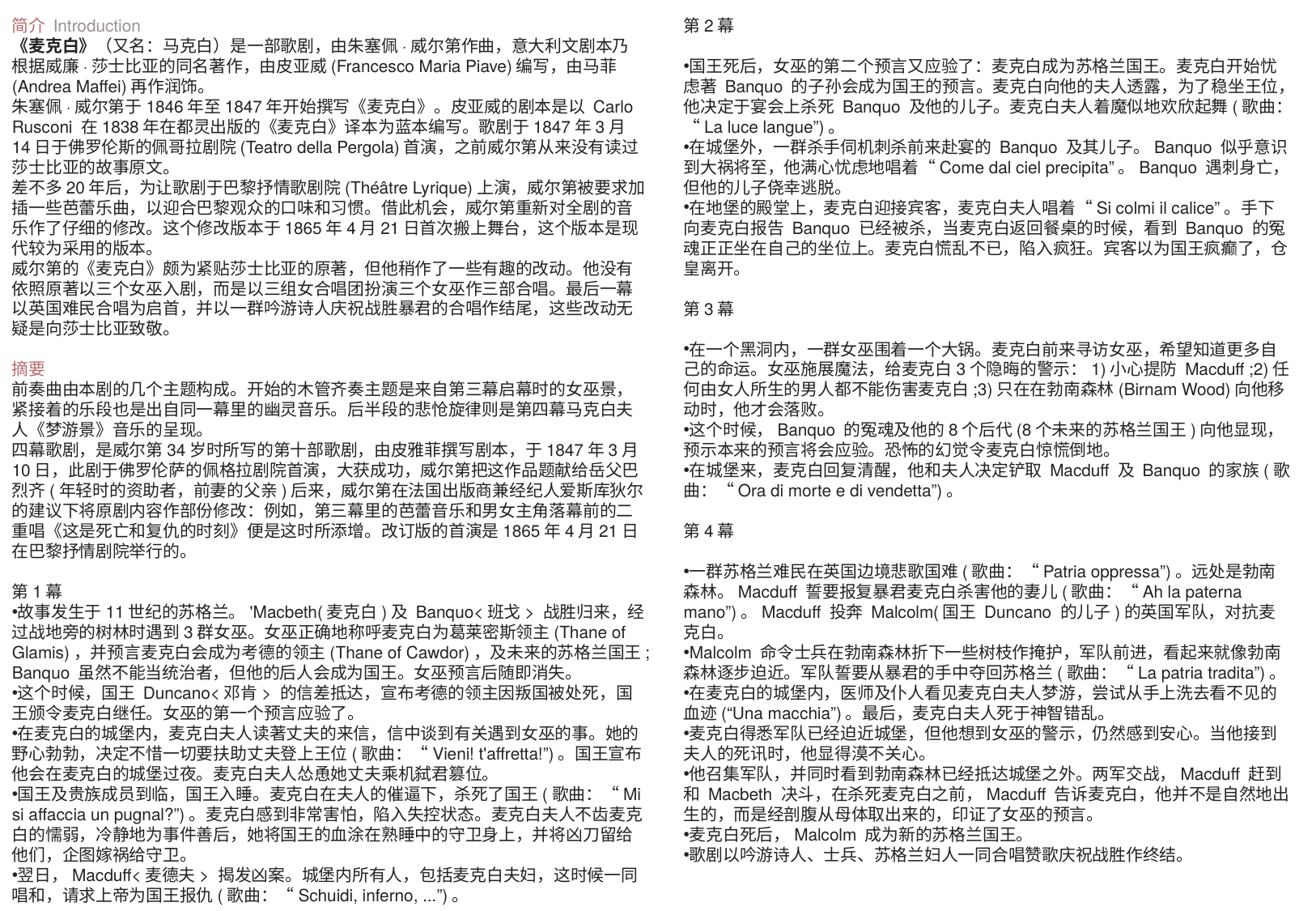

简介 Introduction
《麦克白》（又名：马克白）是一部歌剧，由朱塞佩·威尔第作曲，意大利文剧本乃根据威廉·莎士比亚的同名著作，由皮亚威(Francesco Maria Piave)编写，由马菲(Andrea Maffei)再作润饰。
朱塞佩·威尔第于1846年至1847年开始撰写《麦克白》。皮亚威的剧本是以 Carlo Rusconi 在1838年在都灵出版的《麦克白》译本为蓝本编写。歌剧于1847年3月14日于佛罗伦斯的佩哥拉剧院(Teatro della Pergola)首演，之前威尔第从来没有读过莎士比亚的故事原文。
差不多20年后，为让歌剧于巴黎抒情歌剧院(Théâtre Lyrique)上演，威尔第被要求加插一些芭蕾乐曲，以迎合巴黎观众的口味和习惯。借此机会，威尔第重新对全剧的音乐作了仔细的修改。这个修改版本于1865年4月21日首次搬上舞台，这个版本是现代较为采用的版本。
威尔第的《麦克白》颇为紧贴莎士比亚的原著，但他稍作了一些有趣的改动。他没有依照原著以三个女巫入剧，而是以三组女合唱团扮演三个女巫作三部合唱。最后一幕以英国难民合唱为启首，并以一群吟游诗人庆祝战胜暴君的合唱作结尾，这些改动无疑是向莎士比亚致敬。

摘要
前奏曲由本剧的几个主题构成。开始的木管齐奏主题是来自第三幕启幕时的女巫景，紧接着的乐段也是出自同一幕里的幽灵音乐。后半段的悲怆旋律则是第四幕马克白夫人《梦游景》音乐的呈现。
四幕歌剧，是威尔第34岁时所写的第十部歌剧，由皮雅菲撰写剧本，于1847年3月10日，此剧于佛罗伦萨的佩格拉剧院首演，大获成功，威尔第把这作品题献给岳父巴烈齐(年轻时的资助者，前妻的父亲)后来，威尔第在法国出版商兼经纪人爱斯库狄尔的建议下将原剧内容作部份修改：例如，第三幕里的芭蕾音乐和男女主角落幕前的二重唱《这是死亡和复仇的时刻》便是这时所添增。改订版的首演是1865年4月21日在巴黎抒情剧院举行的。

第1幕
故事发生于11世纪的苏格兰。'Macbeth(麦克白)及 Banquo<班戈> 战胜归来，经过战地旁的树林时遇到3群女巫。女巫正确地称呼麦克白为葛莱密斯领主(Thane of Glamis)，并预言麦克白会成为考德的领主(Thane of Cawdor)，及未来的苏格兰国王;Banquo 虽然不能当统治者，但他的后人会成为国王。女巫预言后随即消失。
这个时候，国王 Duncano<邓肯> 的信差抵达，宣布考德的领主因叛国被处死，国王颁令麦克白继任。女巫的第一个预言应验了。
在麦克白的城堡内，麦克白夫人读著丈夫的来信，信中谈到有关遇到女巫的事。她的野心勃勃，决定不惜一切要扶助丈夫登上王位(歌曲：“Vieni! t'affretta!”)。国王宣布他会在麦克白的城堡过夜。麦克白夫人怂恿她丈夫乘机弑君篡位。
国王及贵族成员到临，国王入睡。麦克白在夫人的催逼下，杀死了国王(歌曲：“Mi si affaccia un pugnal?”)。麦克白感到非常害怕，陷入失控状态。麦克白夫人不齿麦克白的懦弱，冷静地为事件善后，她将国王的血涂在熟睡中的守卫身上，并将凶刀留给他们，企图嫁祸给守卫。
翌日，Macduff<麦德夫> 揭发凶案。城堡内所有人，包括麦克白夫妇，这时候一同唱和，请求上帝为国王报仇(歌曲：“Schuidi, inferno, ...”)。
第2幕

国王死后，女巫的第二个预言又应验了：麦克白成为苏格兰国王。麦克白开始忧虑著 Banquo 的子孙会成为国王的预言。麦克白向他的夫人透露，为了稳坐王位，他决定于宴会上杀死 Banquo 及他的儿子。麦克白夫人着魔似地欢欣起舞(歌曲：“La luce langue”)。
在城堡外，一群杀手伺机刺杀前来赴宴的 Banquo 及其儿子。Banquo 似乎意识到大祸将至，他满心忧虑地唱着“Come dal ciel precipita”。Banquo 遇刺身亡，但他的儿子侥幸逃脱。
在地堡的殿堂上，麦克白迎接宾客，麦克白夫人唱着“Si colmi il calice”。手下向麦克白报告 Banquo 已经被杀，当麦克白返回餐桌的时候，看到 Banquo 的冤魂正正坐在自己的坐位上。麦克白慌乱不已，陷入疯狂。宾客以为国王疯癫了，仓皇离开。

第3幕

在一个黑洞内，一群女巫围着一个大锅。麦克白前来寻访女巫，希望知道更多自己的命运。女巫施展魔法，给麦克白3个隐晦的警示：1)小心提防 Macduff ;2)任何由女人所生的男人都不能伤害麦克白;3)只在在勃南森林(Birnam Wood)向他移动时，他才会落败。
这个时候，Banquo 的冤魂及他的8个后代(8个未来的苏格兰国王)向他显现，预示本来的预言将会应验。恐怖的幻觉令麦克白惊慌倒地。
在城堡来，麦克白回复清醒，他和夫人决定铲取 Macduff 及 Banquo 的家族(歌曲：“Ora di morte e di vendetta”)。

第4幕

一群苏格兰难民在英国边境悲歌国难(歌曲：“Patria oppressa”)。远处是勃南森林。Macduff 誓要报复暴君麦克白杀害他的妻儿(歌曲：“Ah la paterna mano”)。Macduff 投奔 Malcolm(国王 Duncano 的儿子)的英国军队，对抗麦克白。
Malcolm 命令士兵在勃南森林折下一些树枝作掩护，军队前进，看起来就像勃南森林逐步迫近。军队誓要从暴君的手中夺回苏格兰(歌曲：“La patria tradita”)。
在麦克白的城堡内，医师及仆人看见麦克白夫人梦游，尝试从手上洗去看不见的血迹(“Una macchia”)。最后，麦克白夫人死于神智错乱。
麦克白得悉军队已经迫近城堡，但他想到女巫的警示，仍然感到安心。当他接到夫人的死讯时，他显得漠不关心。
他召集军队，并同时看到勃南森林已经抵达城堡之外。两军交战，Macduff 赶到和 Macbeth 决斗，在杀死麦克白之前，Macduff 告诉麦克白，他并不是自然地出生的，而是经剖腹从母体取出来的，印证了女巫的预言。
麦克白死后，Malcolm 成为新的苏格兰国王。
歌剧以吟游诗人、士兵、苏格兰妇人一同合唱赞歌庆祝战胜作终结。